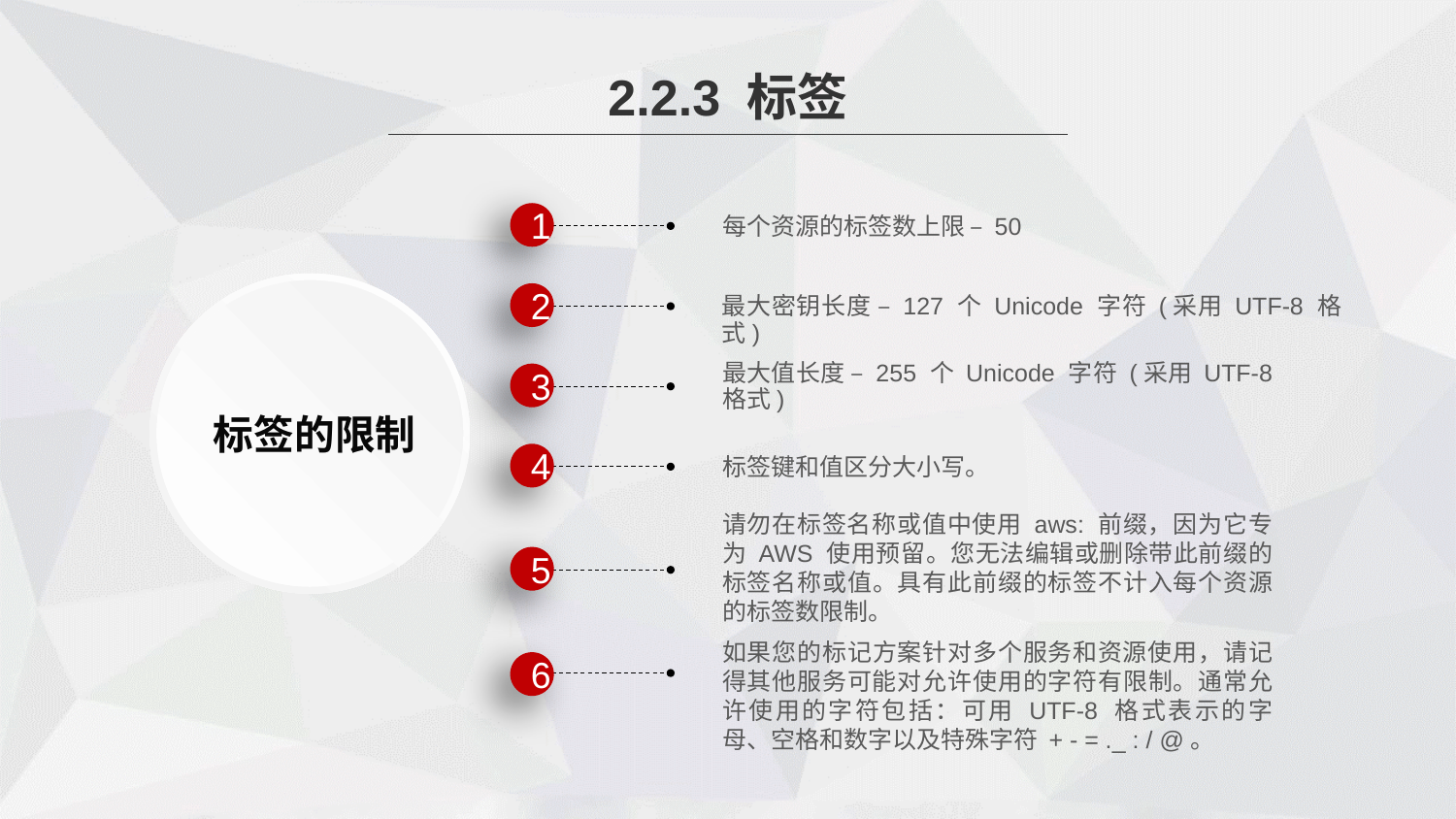

2.2.3 标签
1
每个资源的标签数上限 – 50

2
最大密钥长度 – 127 个 Unicode 字符 (采用 UTF-8 格式)
最大值长度 – 255 个 Unicode 字符 (采用 UTF-8 格式)
3
标签的限制
4
标签键和值区分大小写。
请勿在标签名称或值中使用 aws: 前缀，因为它专为 AWS 使用预留。您无法编辑或删除带此前缀的标签名称或值。具有此前缀的标签不计入每个资源的标签数限制。
5
如果您的标记方案针对多个服务和资源使用，请记得其他服务可能对允许使用的字符有限制。通常允许使用的字符包括：可用 UTF-8 格式表示的字母、空格和数字以及特殊字符 + - = ._ : / @。
6